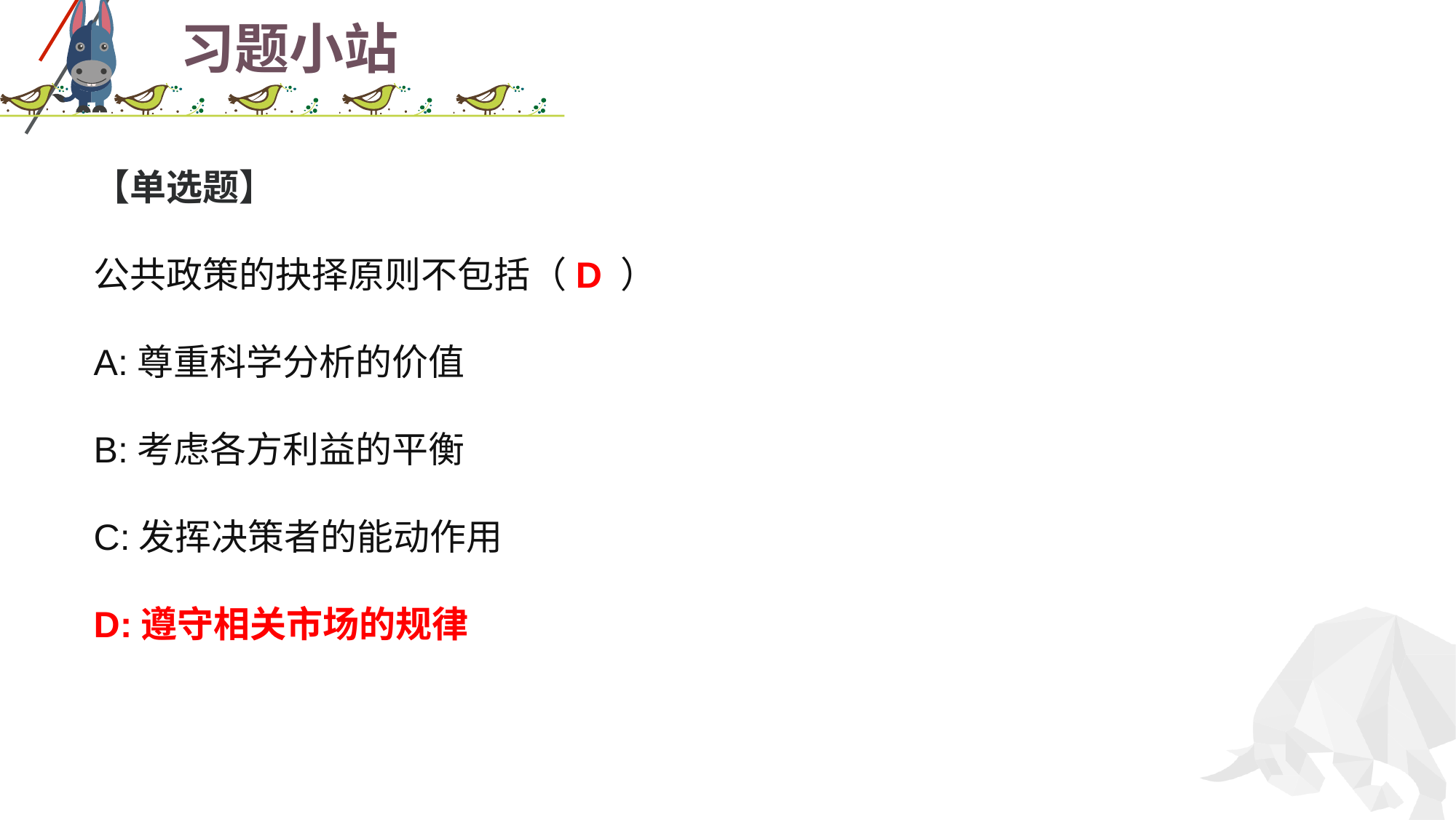

# 习题小站

【单选题】
公共政策的抉择原则不包括（D ）
A:尊重科学分析的价值
B:考虑各方利益的平衡
C:发挥决策者的能动作用
D:遵守相关市场的规律